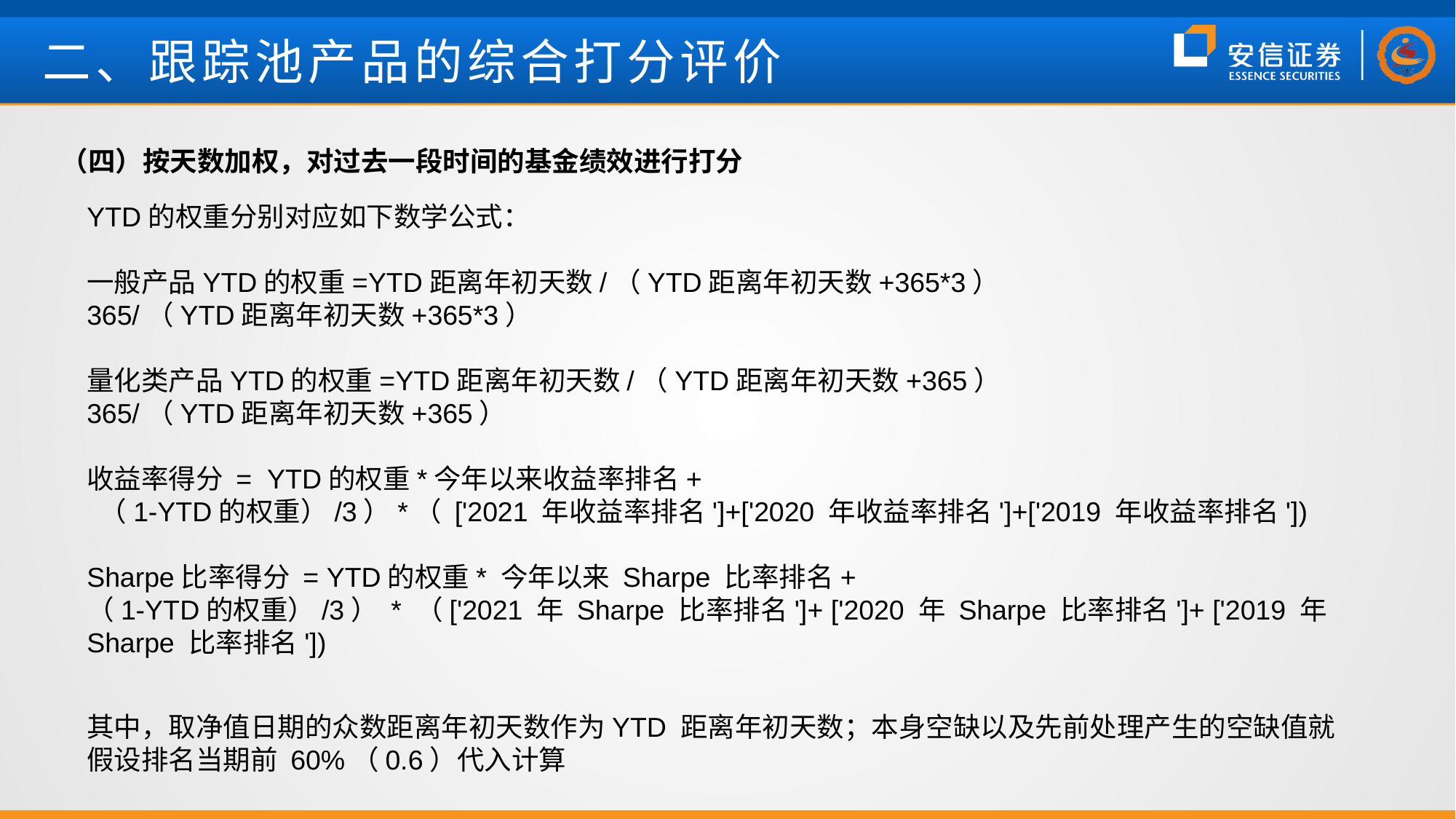

# 二、跟踪池产品的综合打分评价
（四）按天数加权，对过去一段时间的基金绩效进行打分
YTD的权重分别对应如下数学公式：
一般产品YTD的权重=YTD距离年初天数/（YTD距离年初天数+365*3）
365/（YTD距离年初天数+365*3）
量化类产品YTD的权重=YTD距离年初天数/（YTD距离年初天数+365）
365/（YTD距离年初天数+365）

收益率得分 =  YTD的权重*今年以来收益率排名+
 （1-YTD的权重）/3）*（ ['2021 年收益率排名']+['2020 年收益率排名']+['2019 年收益率排名'])

Sharpe比率得分 = YTD的权重* 今年以来 Sharpe 比率排名+
（1-YTD的权重）/3） * （['2021 年 Sharpe 比率排名']+ ['2020 年 Sharpe 比率排名']+ ['2019 年 Sharpe 比率排名'])
其中，取净值日期的众数距离年初天数作为YTD 距离年初天数；本身空缺以及先前处理产生的空缺值就假设排名当期前 60%（0.6）代入计算